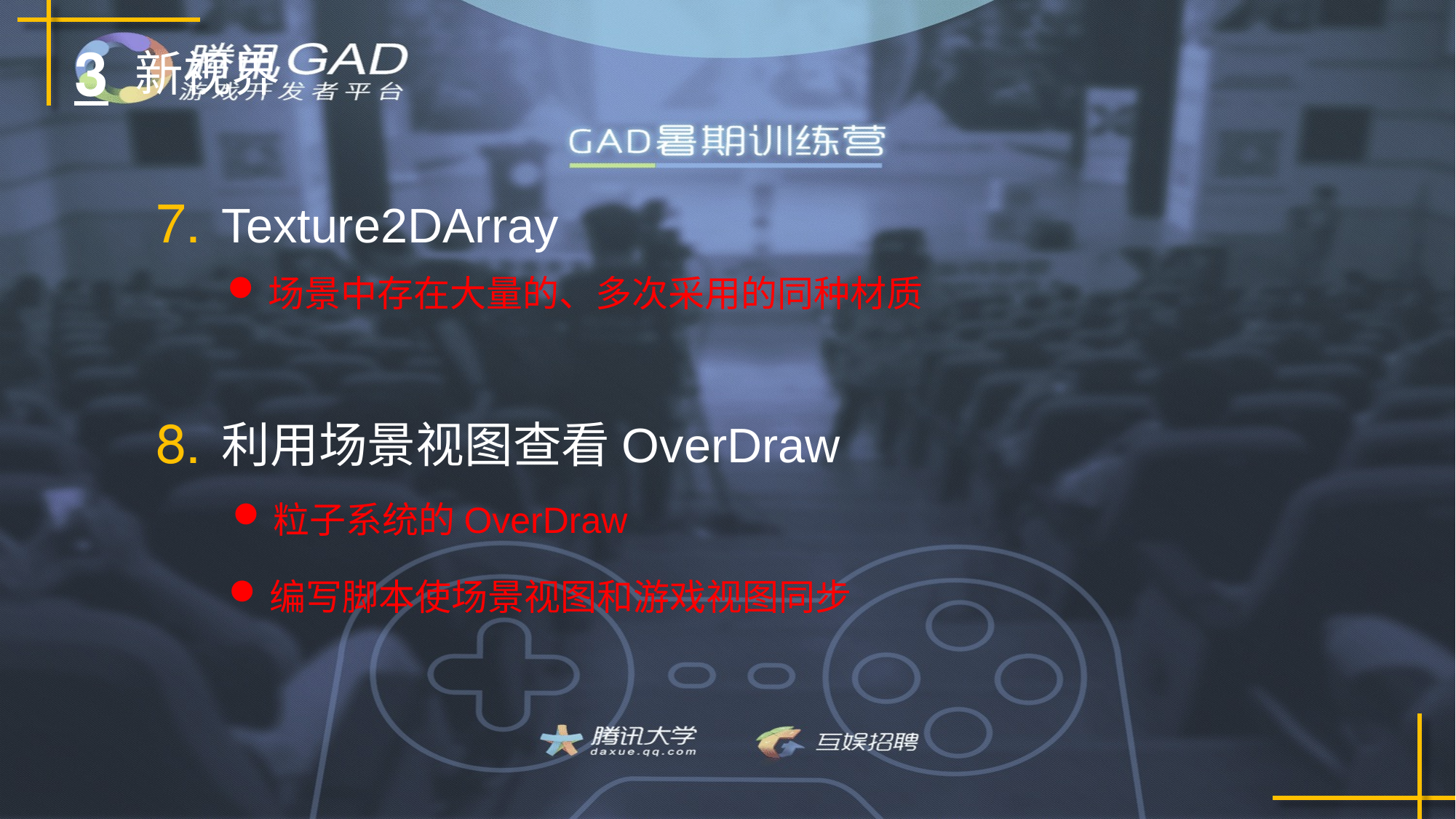

3
新视界
7.
Texture2DArray
场景中存在大量的、多次采用的同种材质
8.
利用场景视图查看OverDraw
粒子系统的OverDraw
编写脚本使场景视图和游戏视图同步